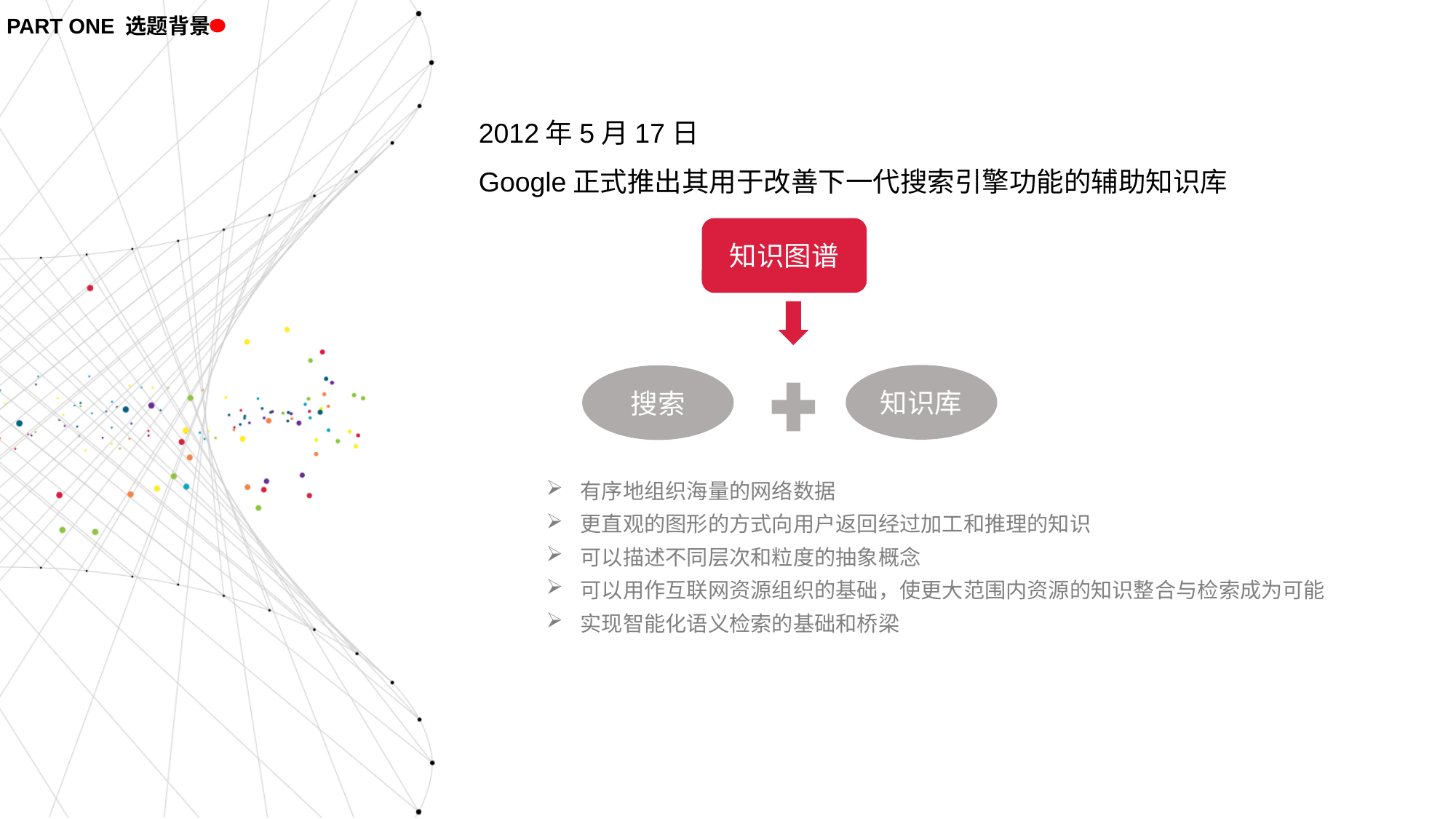

PART ONE 选题背景

2012年5月17日
Google正式推出其用于改善下一代搜索引擎功能的辅助知识库

知识图谱

知识库
搜索

有序地组织海量的网络数据
更直观的图形的方式向用户返回经过加工和推理的知识
可以描述不同层次和粒度的抽象概念
可以用作互联网资源组织的基础，使更大范围内资源的知识整合与检索成为可能
实现智能化语义检索的基础和桥梁